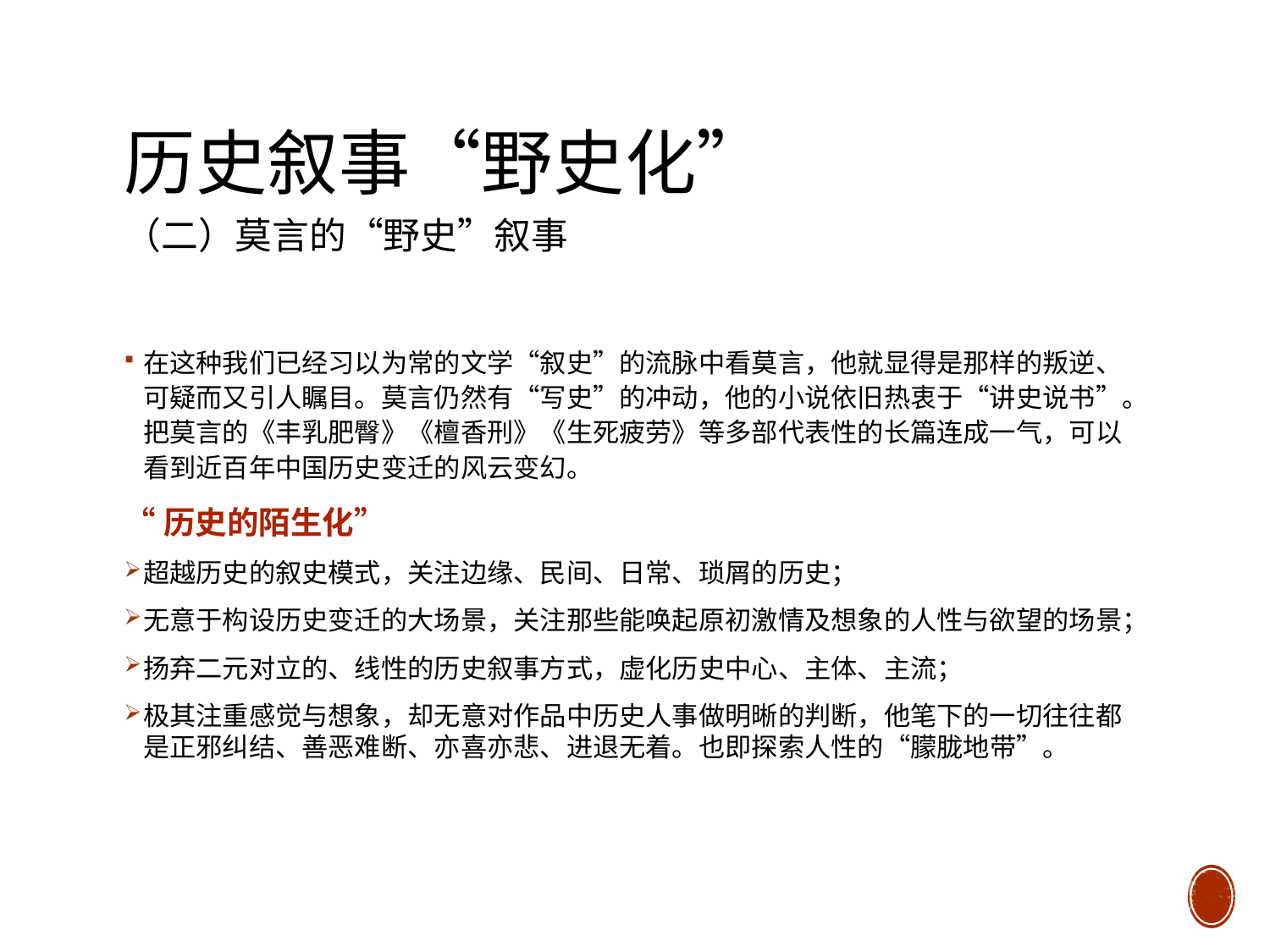

# 历史叙事“野史化” （二）莫言的“野史”叙事
在这种我们已经习以为常的文学“叙史”的流脉中看莫言，他就显得是那样的叛逆、可疑而又引人瞩目。莫言仍然有“写史”的冲动，他的小说依旧热衷于“讲史说书”。把莫言的《丰乳肥臀》《檀香刑》《生死疲劳》等多部代表性的长篇连成一气，可以看到近百年中国历史变迁的风云变幻。
“历史的陌生化”
超越历史的叙史模式，关注边缘、民间、日常、琐屑的历史；
无意于构设历史变迁的大场景，关注那些能唤起原初激情及想象的人性与欲望的场景；
扬弃二元对立的、线性的历史叙事方式，虚化历史中心、主体、主流；
极其注重感觉与想象，却无意对作品中历史人事做明晰的判断，他笔下的一切往往都是正邪纠结、善恶难断、亦喜亦悲、进退无着。也即探索人性的“朦胧地带”。